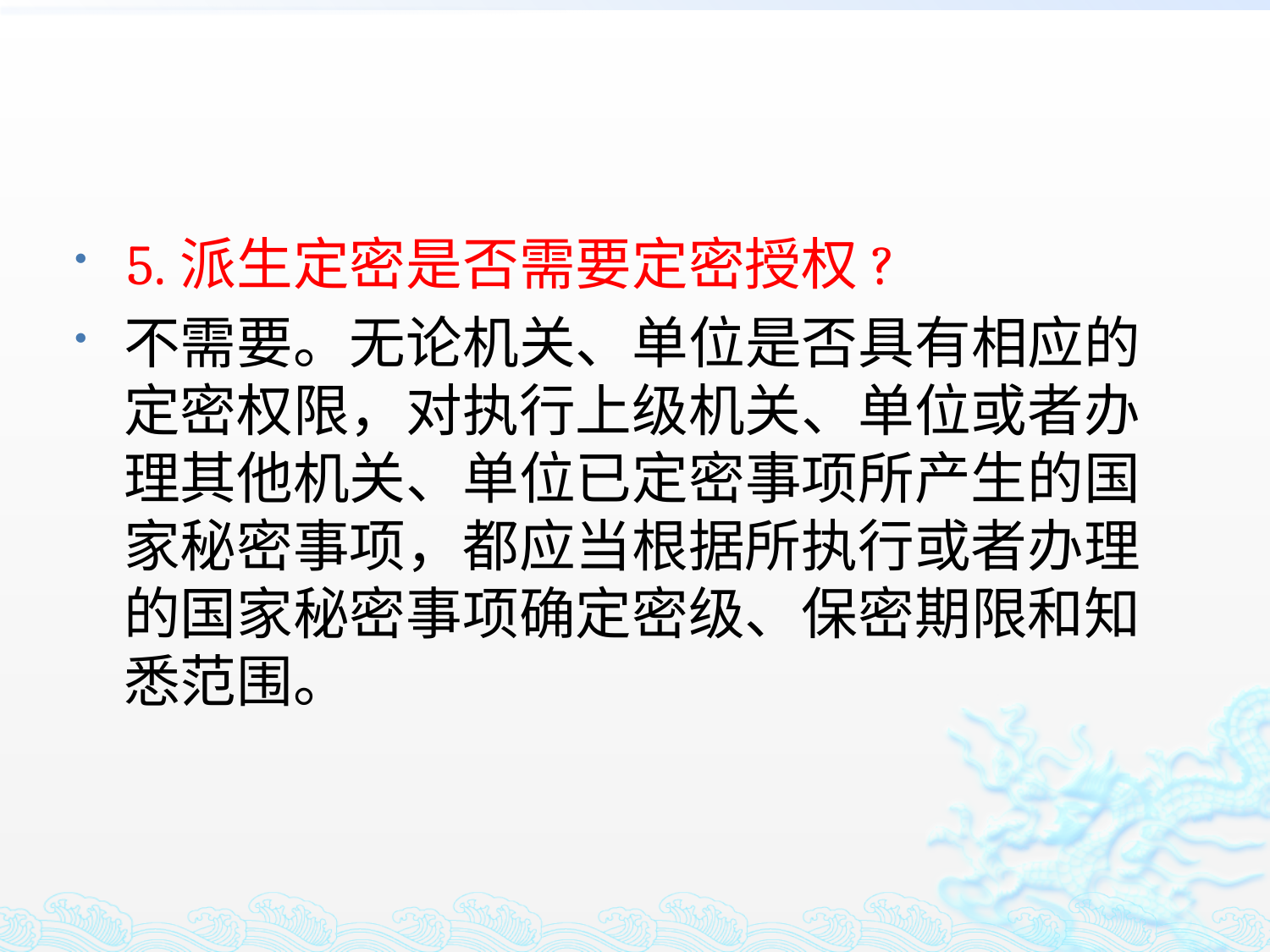

#
5.派生定密是否需要定密授权?
不需要。无论机关、单位是否具有相应的定密权限，对执行上级机关、单位或者办理其他机关、单位已定密事项所产生的国家秘密事项，都应当根据所执行或者办理的国家秘密事项确定密级、保密期限和知悉范围。